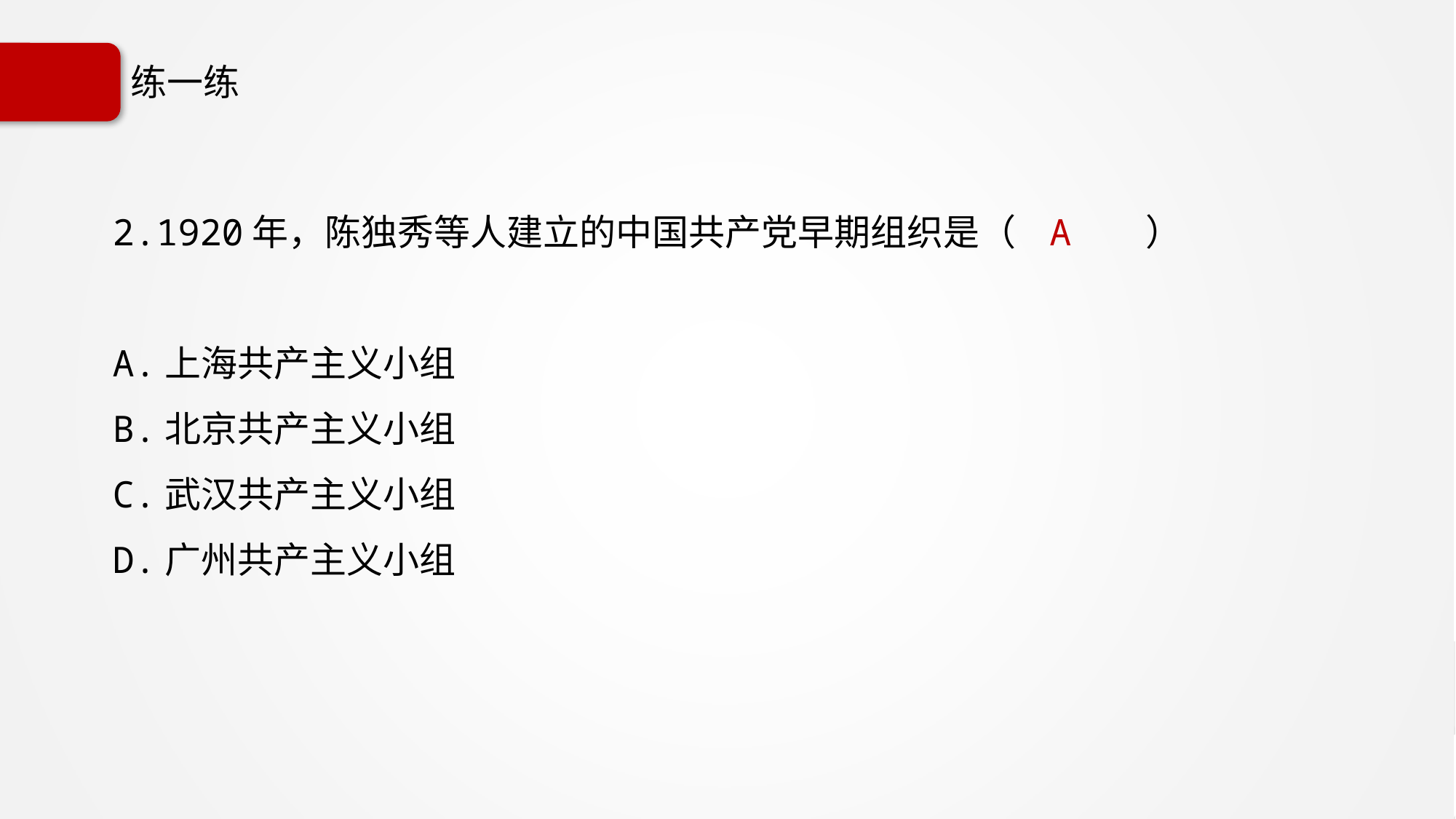

# 练一练
2.1920年，陈独秀等人建立的中国共产党早期组织是（   A   ）

A.上海共产主义小组
B.北京共产主义小组
C.武汉共产主义小组
D.广州共产主义小组